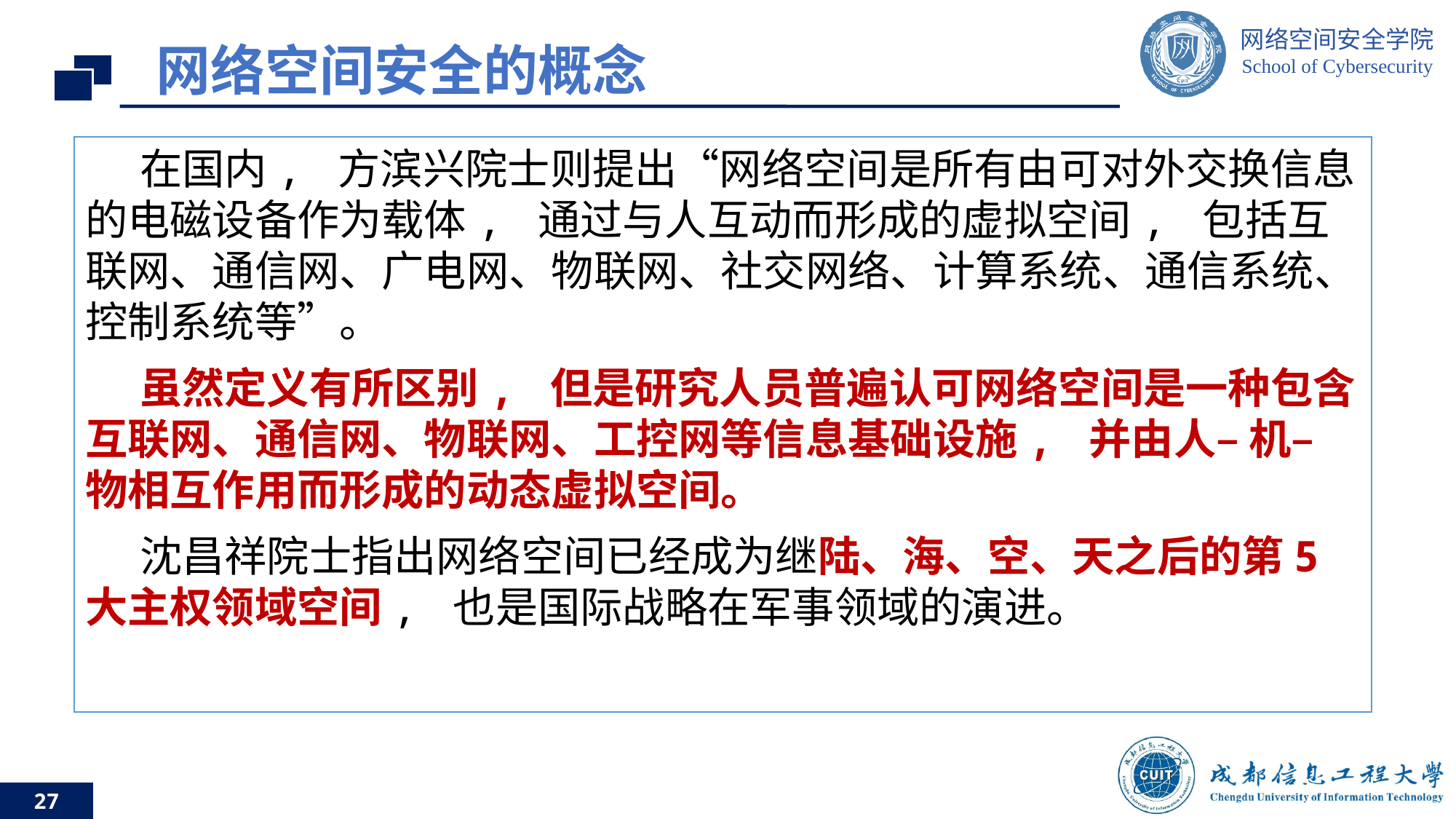

# 网络空间安全的概念
在国内, 方滨兴院士则提出“网络空间是所有由可对外交换信息的电磁设备作为载体, 通过与人互动而形成的虚拟空间, 包括互联网、通信网、广电网、物联网、社交网络、计算系统、通信系统、控制系统等”。
虽然定义有所区别, 但是研究人员普遍认可网络空间是一种包含互联网、通信网、物联网、工控网等信息基础设施, 并由人– 机– 物相互作用而形成的动态虚拟空间。
沈昌祥院士指出网络空间已经成为继陆、海、空、天之后的第5 大主权领域空间, 也是国际战略在军事领域的演进。
27